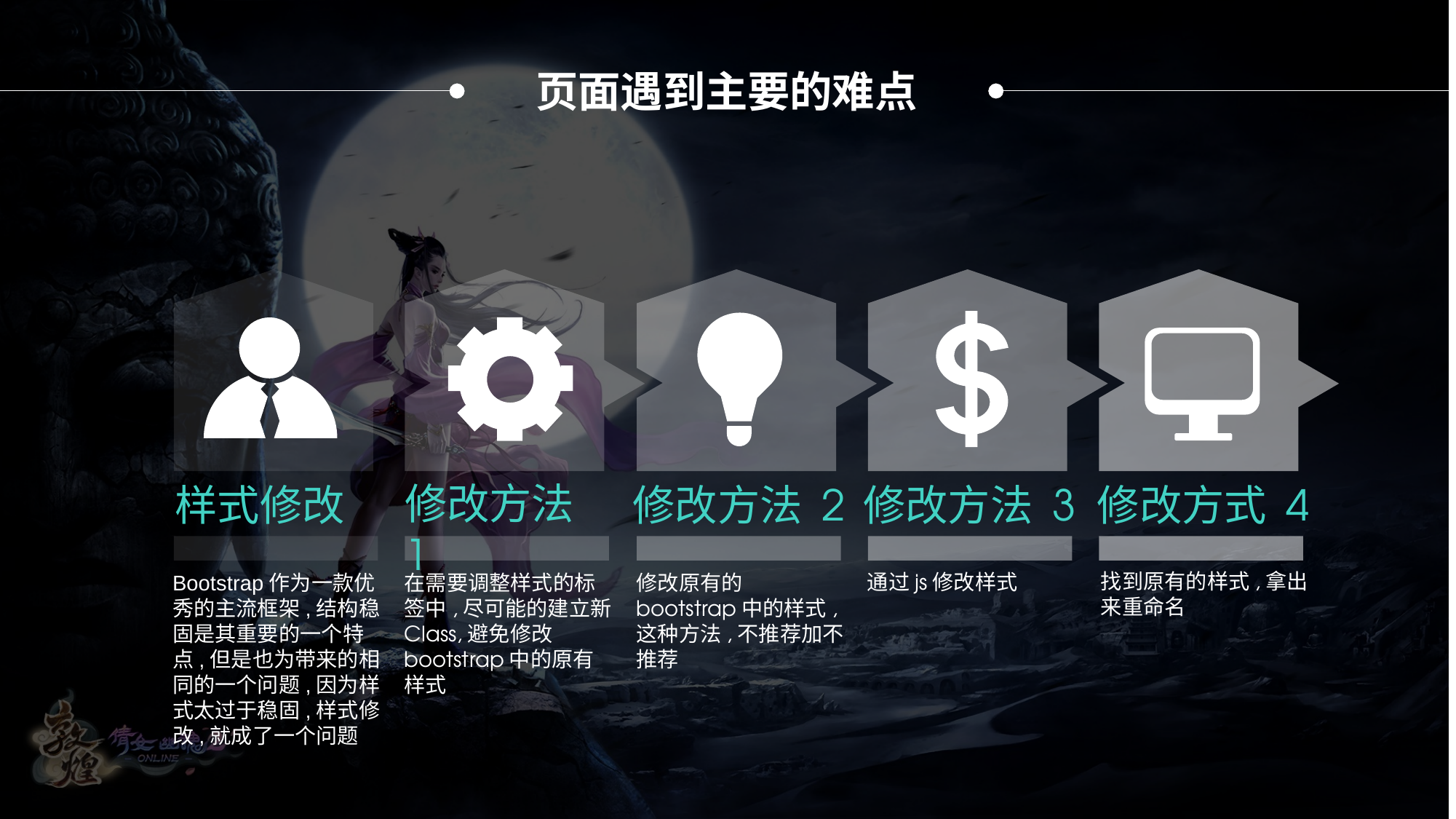

页面遇到主要的难点

修改方法 1
修改方式 4
样式修改
修改方法 2
修改方法 3

找到原有的样式,拿出来重命名
通过js修改样式
Bootstrap作为一款优秀的主流框架,结构稳固是其重要的一个特点,但是也为带来的相同的一个问题,因为样式太过于稳固,样式修改,就成了一个问题
在需要调整样式的标签中,尽可能的建立新Class,避免修改bootstrap中的原有样式
修改原有的bootstrap中的样式,这种方法,不推荐加不推荐